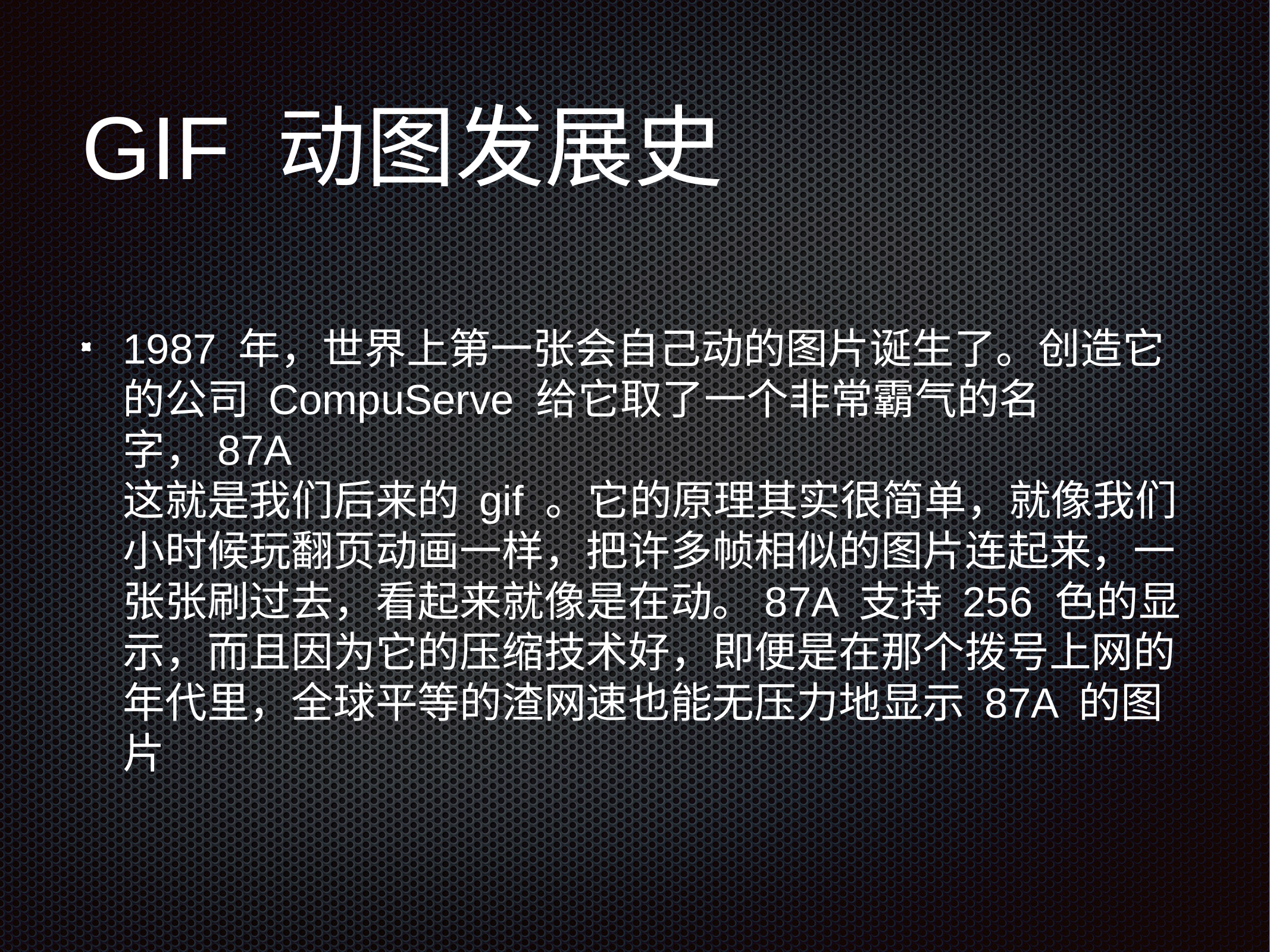

# GIF 动图发展史
1987 年，世界上第一张会自己动的图片诞生了。创造它的公司 CompuServe 给它取了一个非常霸气的名字，87A                                                                             这就是我们后来的 gif 。它的原理其实很简单，就像我们小时候玩翻页动画一样，把许多帧相似的图片连起来，一张张刷过去，看起来就像是在动。87A 支持 256 色的显示，而且因为它的压缩技术好，即便是在那个拨号上网的年代里，全球平等的渣网速也能无压力地显示 87A 的图片